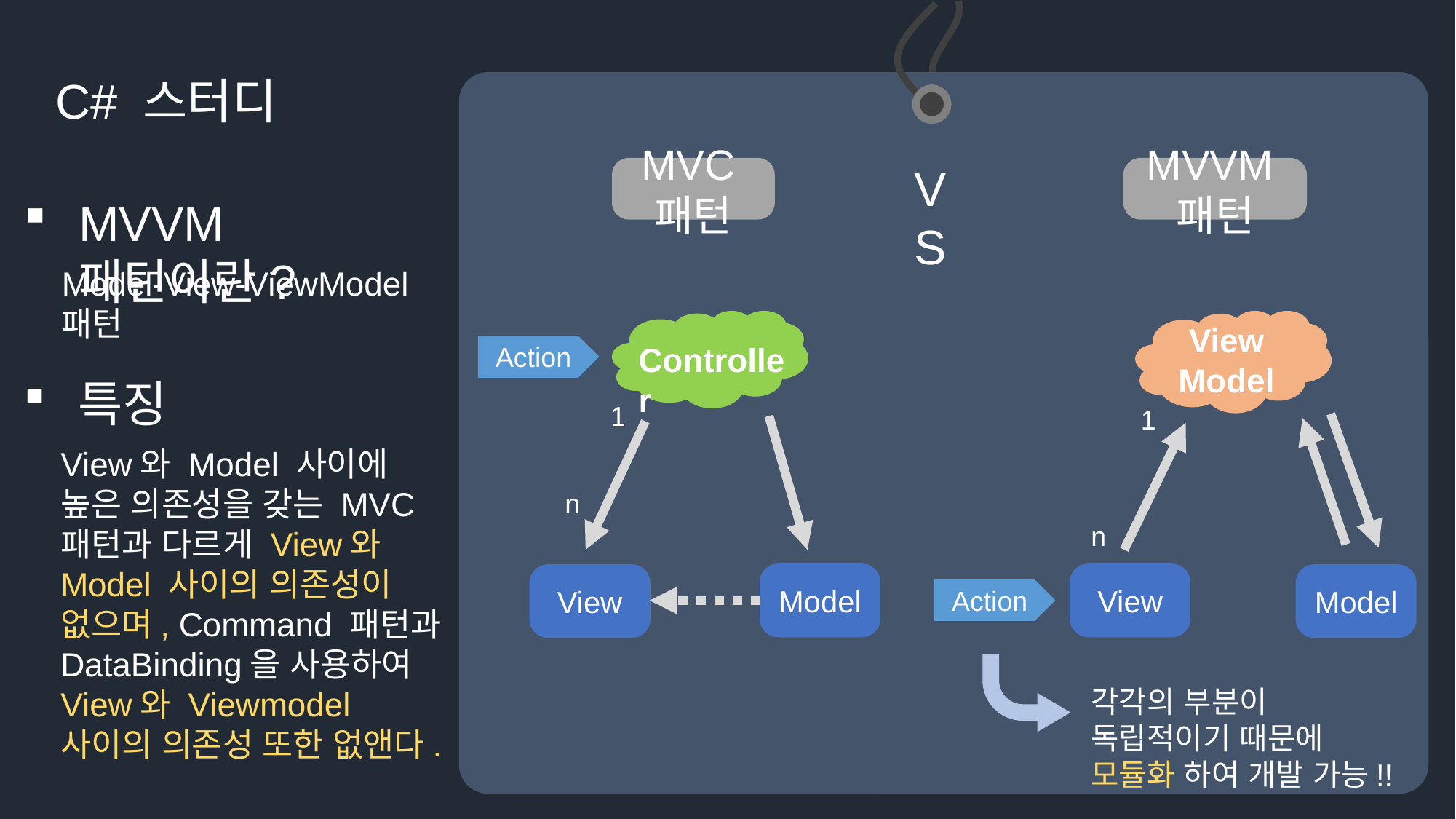

C# 스터디

VS
MVC패턴
MVVM패턴
MVVM 패턴이란?
Model-View-ViewModel 패턴

Controller
View
Model
Action
특징
1
1
View와 Model 사이에 높은 의존성을 갖는 MVC 패턴과 다르게 View와 Model 사이의 의존성이 없으며, Command 패턴과 DataBinding을 사용하여 View와 Viewmodel 사이의 의존성 또한 없앤다.
n
n
Model
View
View
Model
Action

각각의 부분이 독립적이기 때문에
모듈화 하여 개발 가능!!